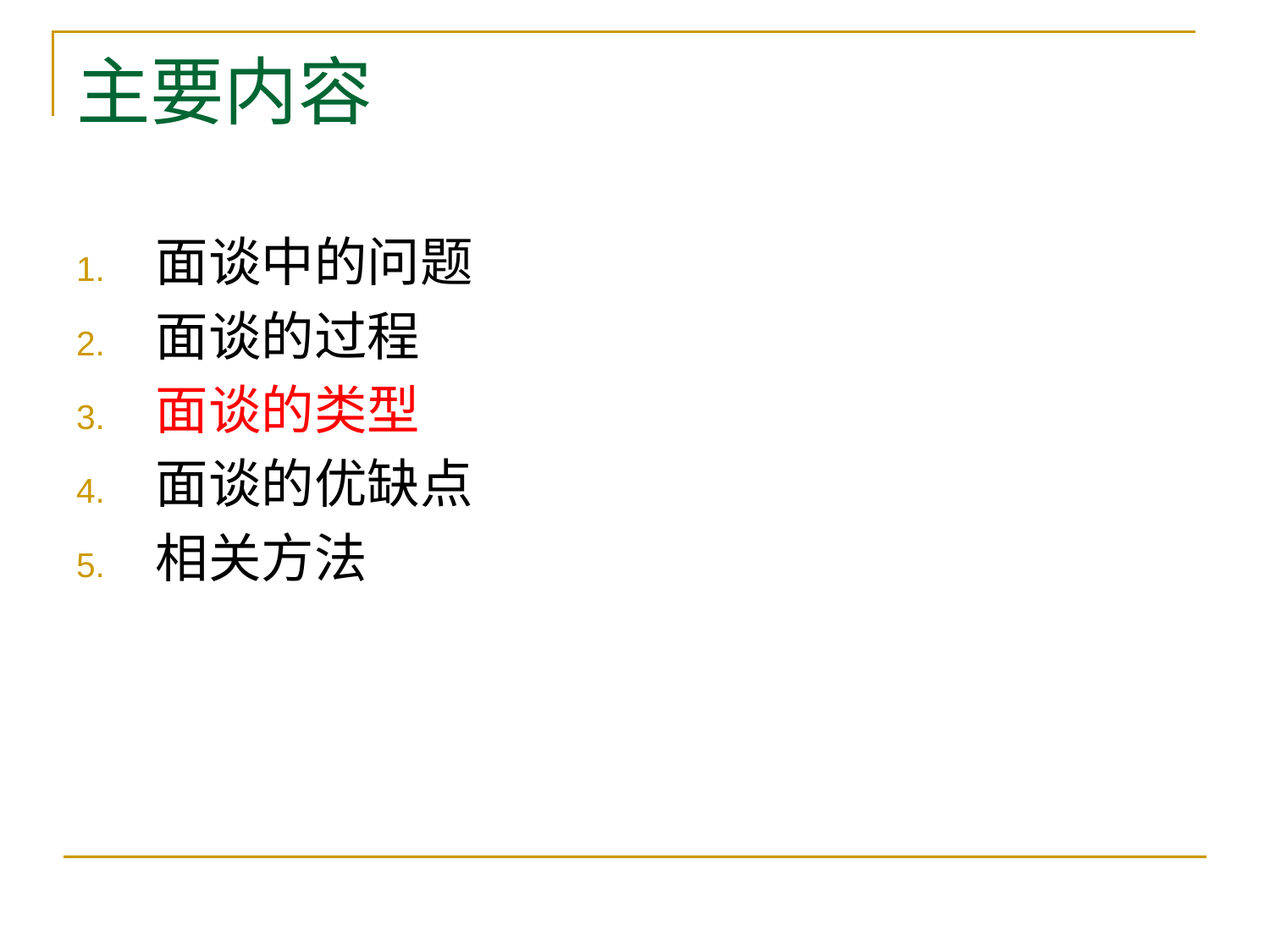

# 主要内容
面谈中的问题
面谈的过程
面谈的类型
面谈的优缺点
相关方法